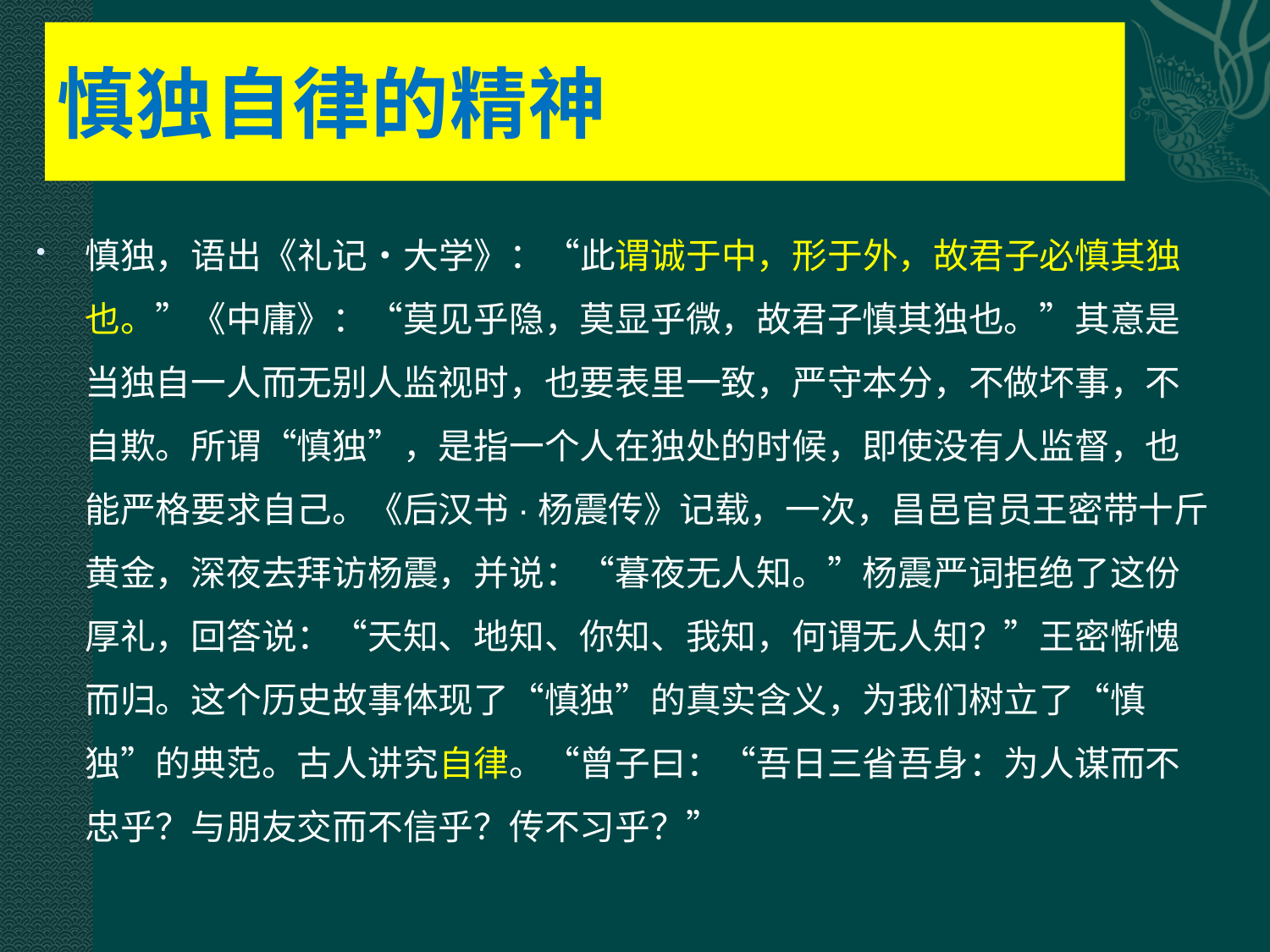

# 慎独自律的精神
慎独，语出《礼记•大学》：“此谓诚于中，形于外，故君子必慎其独也。”《中庸》：“莫见乎隐，莫显乎微，故君子慎其独也。”其意是当独自一人而无别人监视时，也要表里一致，严守本分，不做坏事，不自欺。所谓“慎独”，是指一个人在独处的时候，即使没有人监督，也能严格要求自己。《后汉书·杨震传》记载，一次，昌邑官员王密带十斤黄金，深夜去拜访杨震，并说：“暮夜无人知。”杨震严词拒绝了这份厚礼，回答说：“天知、地知、你知、我知，何谓无人知？”王密惭愧而归。这个历史故事体现了“慎独”的真实含义，为我们树立了“慎独”的典范。古人讲究自律。“曾子曰：“吾日三省吾身：为人谋而不忠乎？与朋友交而不信乎？传不习乎？”